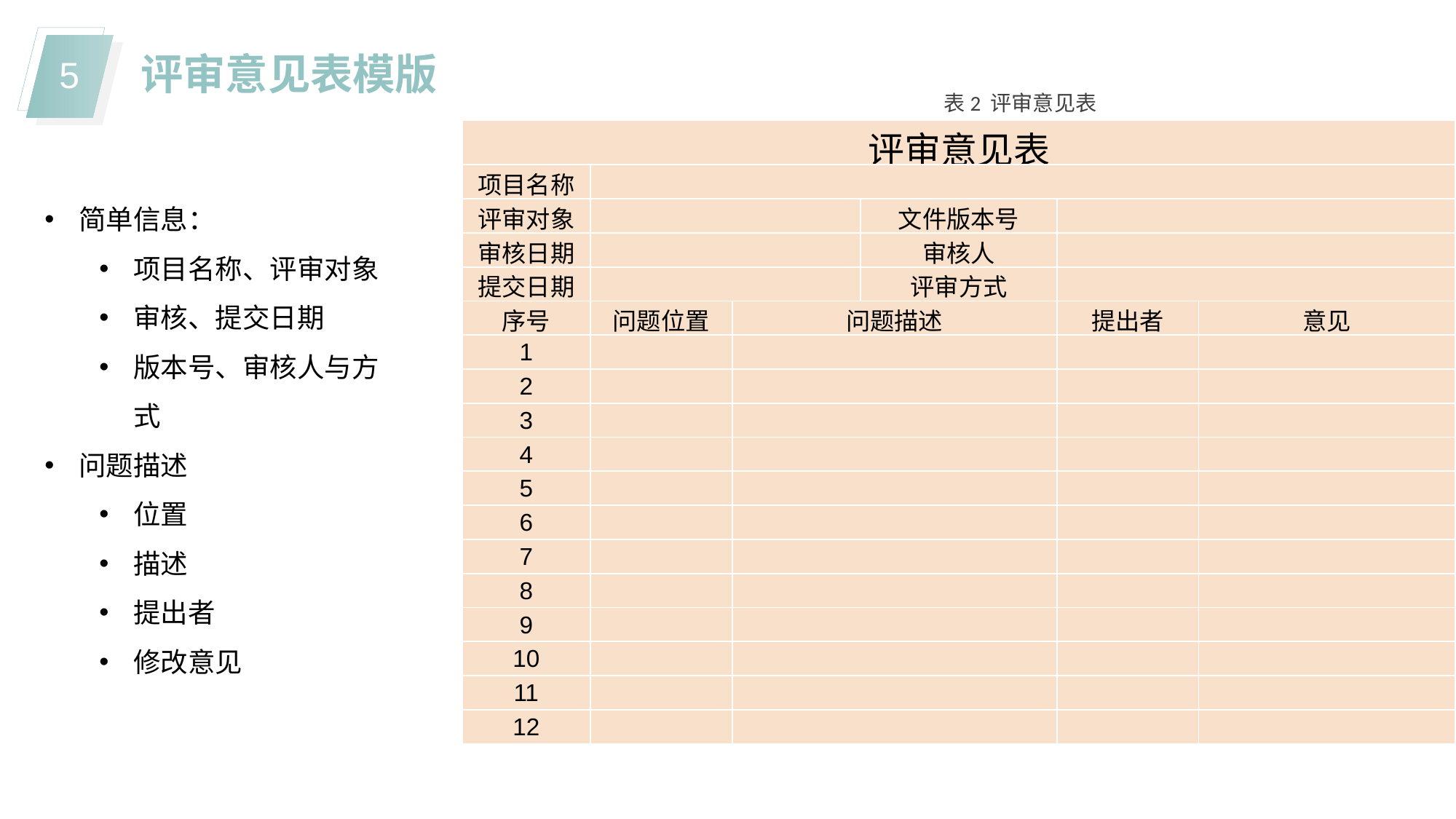

评审意见表模版
表2 评审意见表
| 评审意见表 |  |  |  |  |  |
| --- | --- | --- | --- | --- | --- |
| 项目名称 |  |  |  |  |  |
| 评审对象 |  |  | 文件版本号 |  |  |
| 审核日期 |  |  | 审核人 |  |  |
| 提交日期 |  |  | 评审方式 |  |  |
| 序号 | 问题位置 | 问题描述 |  | 提出者 | 意见 |
| 1 |  |  |  |  |  |
| 2 |  |  |  |  |  |
| 3 |  |  |  |  |  |
| 4 |  |  |  |  |  |
| 5 |  |  |  |  |  |
| 6 |  |  |  |  |  |
| 7 |  |  |  |  |  |
| 8 |  |  |  |  |  |
| 9 |  |  |  |  |  |
| 10 |  |  |  |  |  |
| 11 |  |  |  |  |  |
| 12 |  |  |  |  |  |
简单信息：
项目名称、评审对象
审核、提交日期
版本号、审核人与方式
问题描述
位置
描述
提出者
修改意见